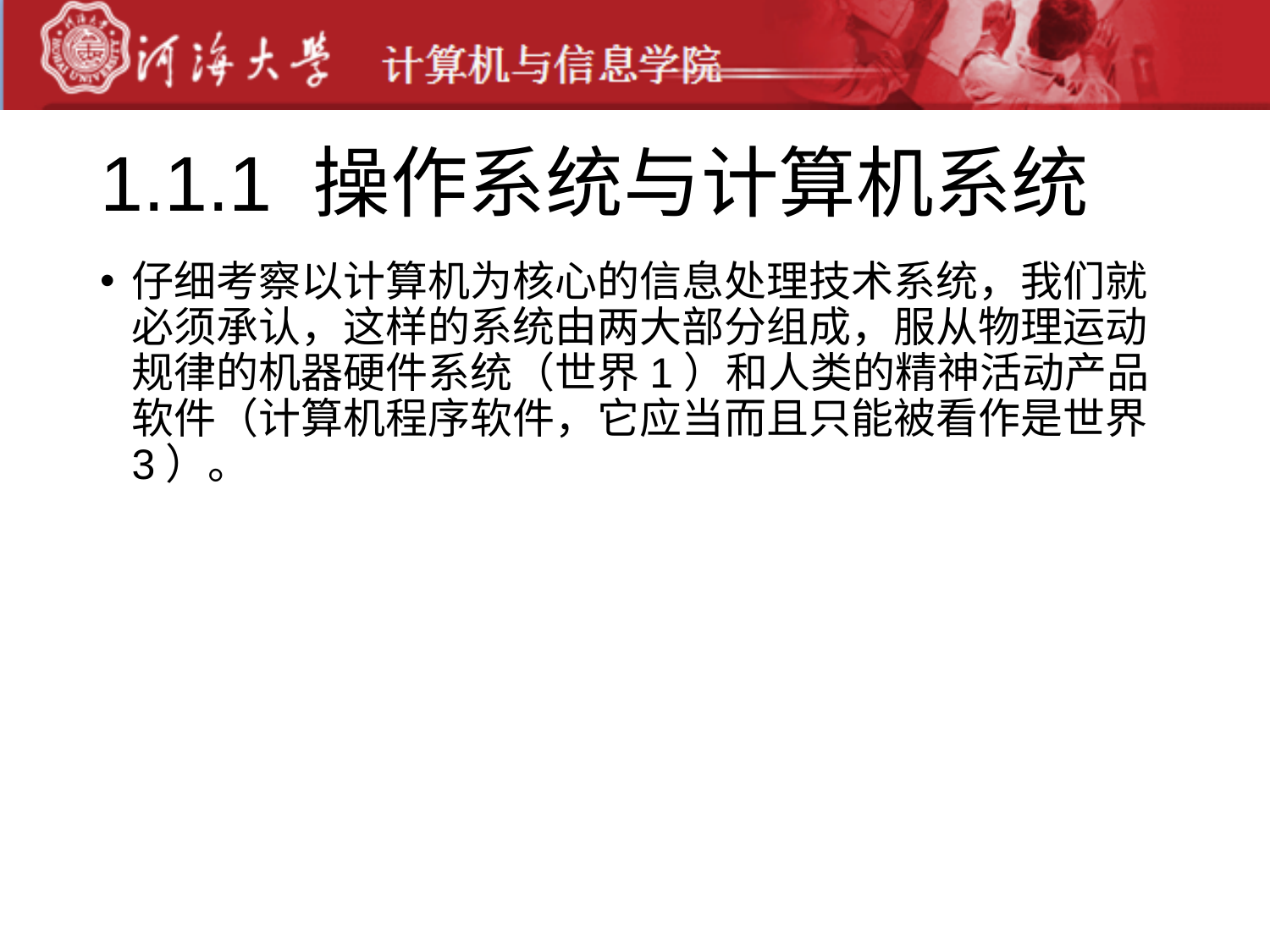

# 1.1.1 操作系统与计算机系统
仔细考察以计算机为核心的信息处理技术系统，我们就必须承认，这样的系统由两大部分组成，服从物理运动规律的机器硬件系统（世界1）和人类的精神活动产品软件（计算机程序软件，它应当而且只能被看作是世界3）。